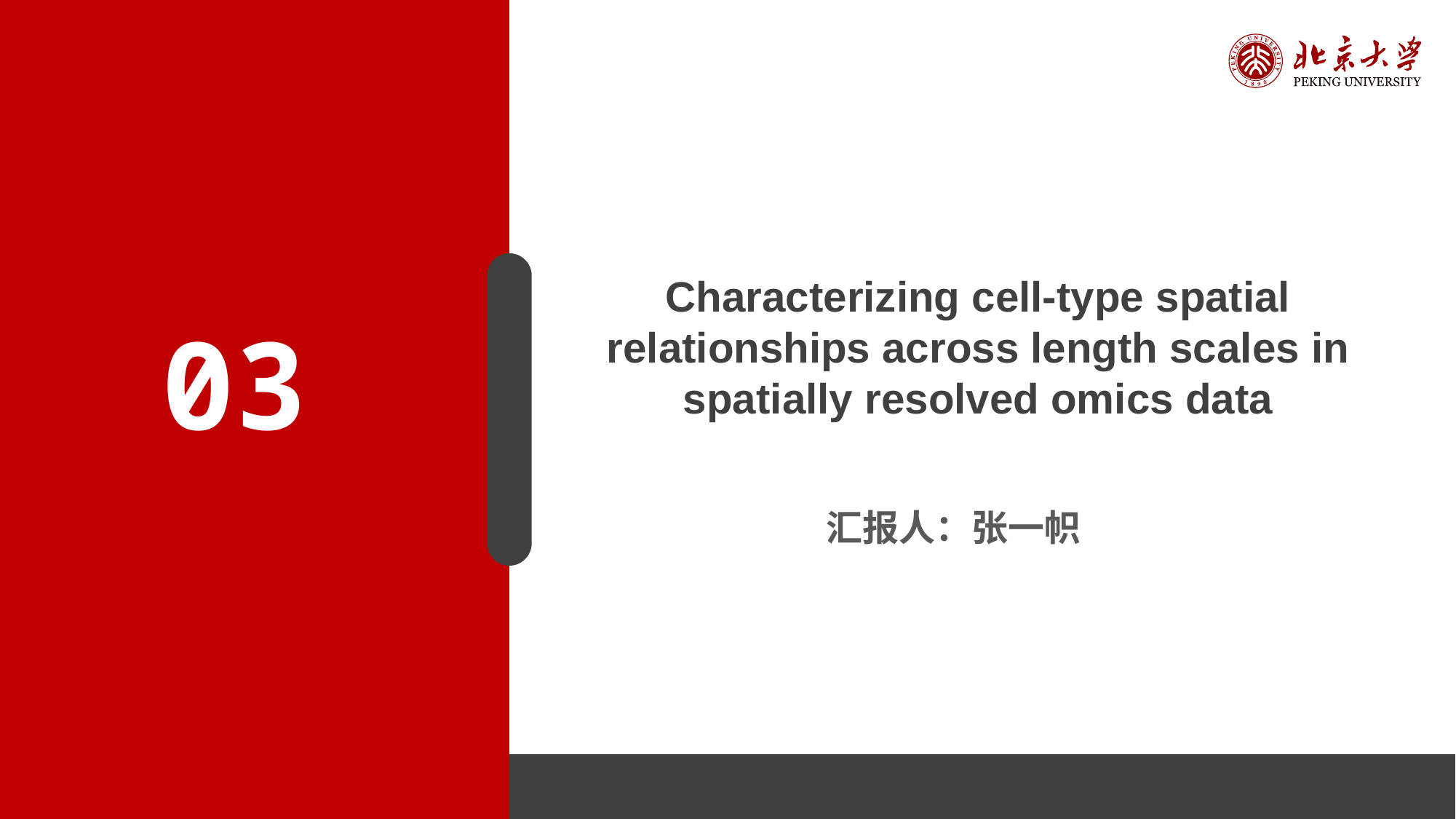

Characterizing cell-type spatial relationships across length scales in spatially resolved omics data
03
汇报人：张一帜